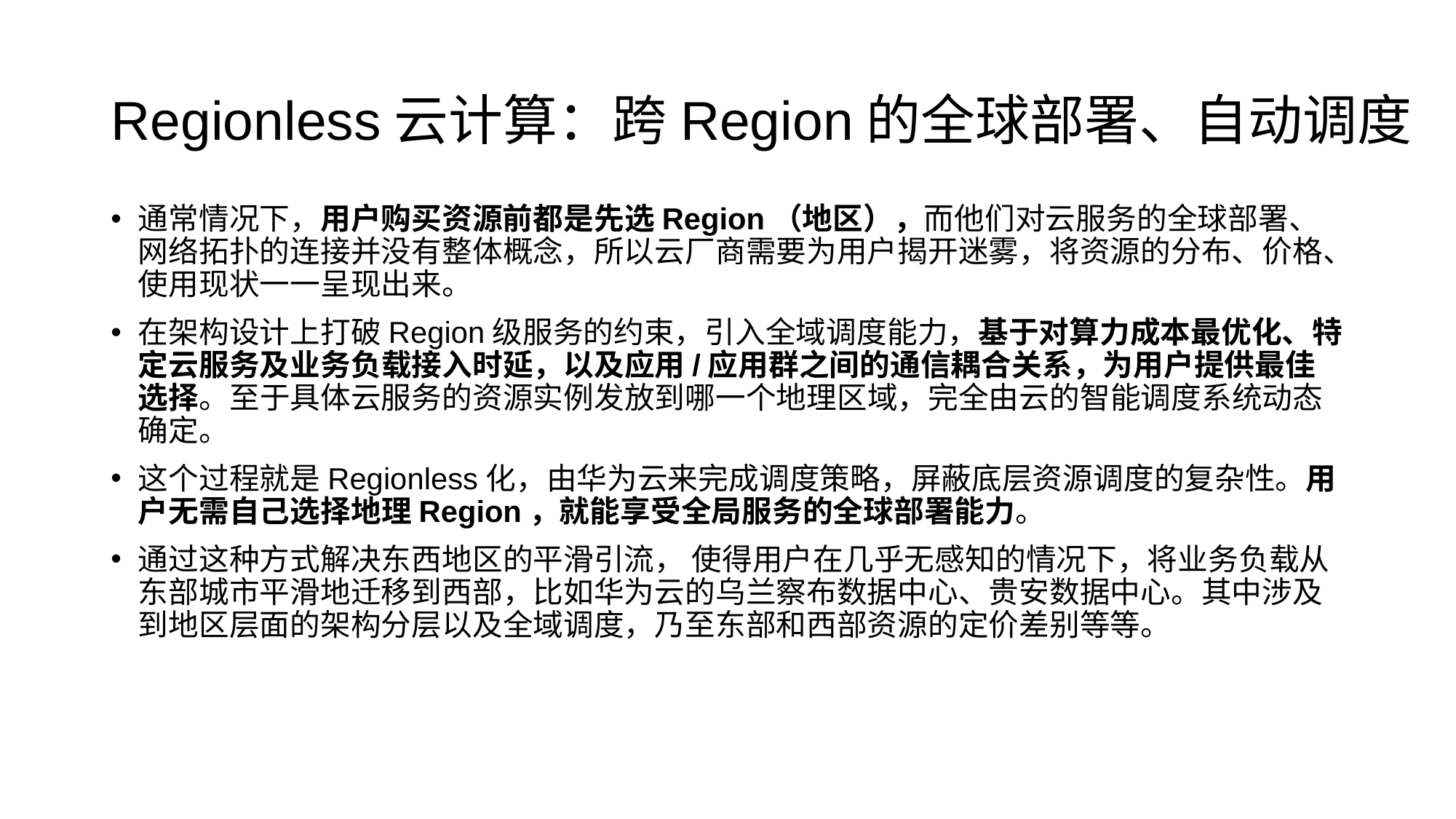

# Regionless云计算：跨Region的全球部署、自动调度
通常情况下，用户购买资源前都是先选Region（地区），而他们对云服务的全球部署、网络拓扑的连接并没有整体概念，所以云厂商需要为用户揭开迷雾，将资源的分布、价格、使用现状一一呈现出来。
在架构设计上打破Region级服务的约束，引入全域调度能力，基于对算力成本最优化、特定云服务及业务负载接入时延，以及应用/应用群之间的通信耦合关系，为用户提供最佳选择。至于具体云服务的资源实例发放到哪一个地理区域，完全由云的智能调度系统动态确定。
这个过程就是Regionless化，由华为云来完成调度策略，屏蔽底层资源调度的复杂性。用户无需自己选择地理Region，就能享受全局服务的全球部署能力。
通过这种方式解决东西地区的平滑引流， 使得用户在几乎无感知的情况下，将业务负载从东部城市平滑地迁移到西部，比如华为云的乌兰察布数据中心、贵安数据中心。其中涉及到地区层面的架构分层以及全域调度，乃至东部和西部资源的定价差别等等。